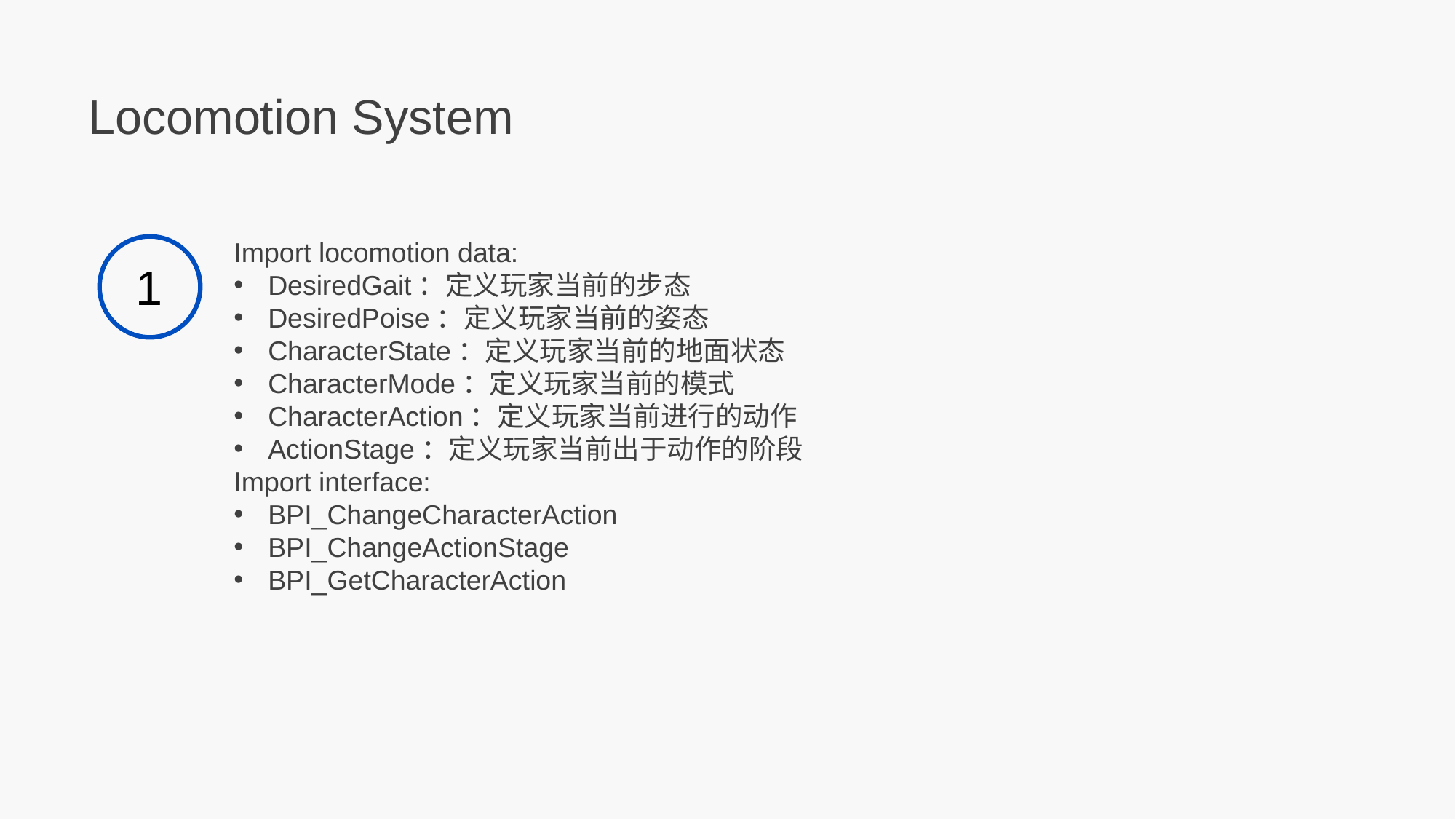

Locomotion System
Import locomotion data:
DesiredGait：定义玩家当前的步态
DesiredPoise：定义玩家当前的姿态
CharacterState：定义玩家当前的地面状态
CharacterMode：定义玩家当前的模式
CharacterAction：定义玩家当前进行的动作
ActionStage：定义玩家当前出于动作的阶段
Import interface:
BPI_ChangeCharacterAction
BPI_ChangeActionStage
BPI_GetCharacterAction

1